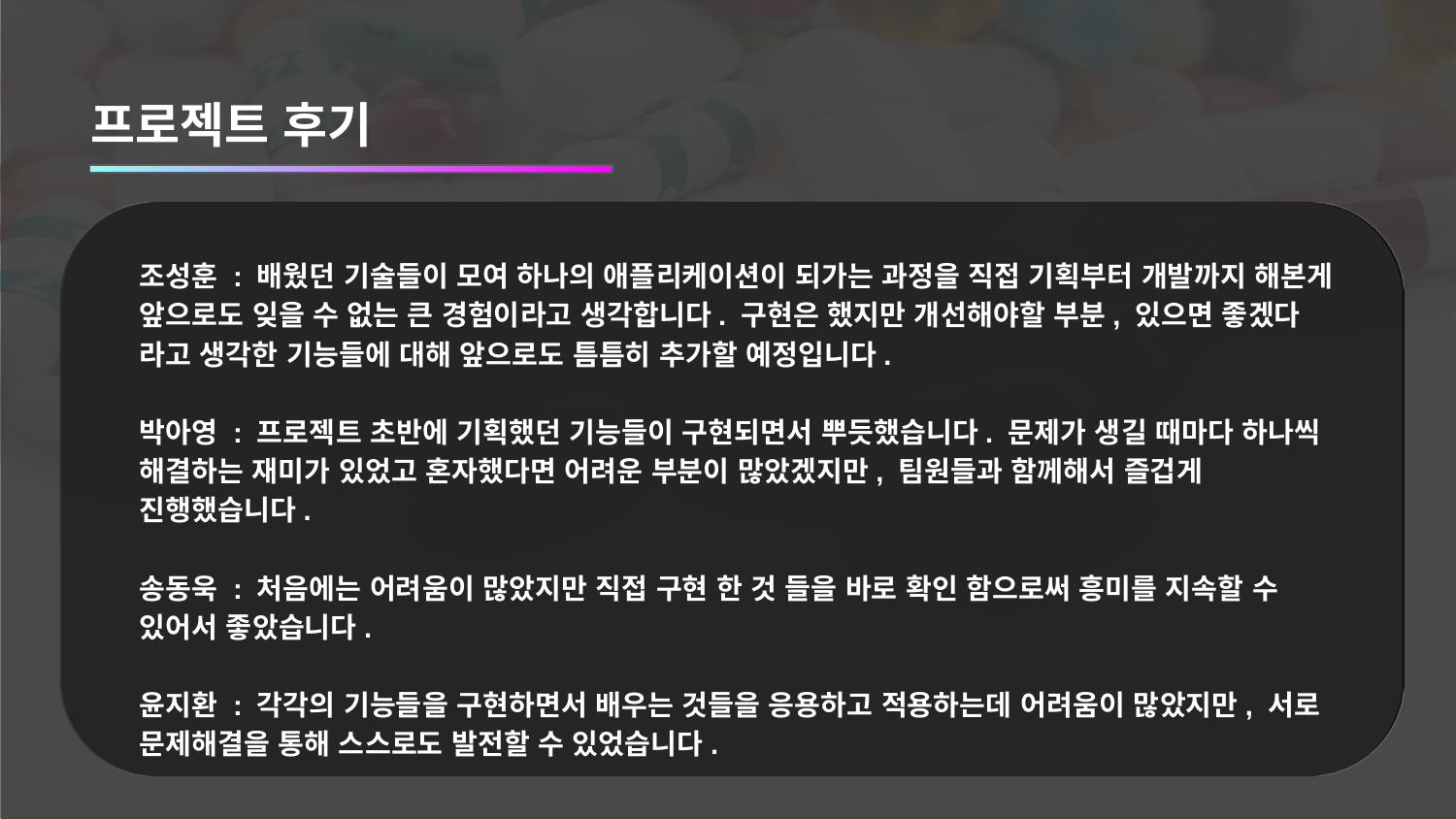

프로젝트 후기

조성훈 : 배웠던 기술들이 모여 하나의 애플리케이션이 되가는 과정을 직접 기획부터 개발까지 해본게 앞으로도 잊을 수 없는 큰 경험이라고 생각합니다. 구현은 했지만 개선해야할 부분, 있으면 좋겠다 라고 생각한 기능들에 대해 앞으로도 틈틈히 추가할 예정입니다.

박아영 : 프로젝트 초반에 기획했던 기능들이 구현되면서 뿌듯했습니다. 문제가 생길 때마다 하나씩 해결하는 재미가 있었고 혼자했다면 어려운 부분이 많았겠지만, 팀원들과 함께해서 즐겁게 진행했습니다.

송동욱 : 처음에는 어려움이 많았지만 직접 구현 한 것 들을 바로 확인 함으로써 흥미를 지속할 수 있어서 좋았습니다.

윤지환 : 각각의 기능들을 구현하면서 배우는 것들을 응용하고 적용하는데 어려움이 많았지만, 서로 문제해결을 통해 스스로도 발전할 수 있었습니다.